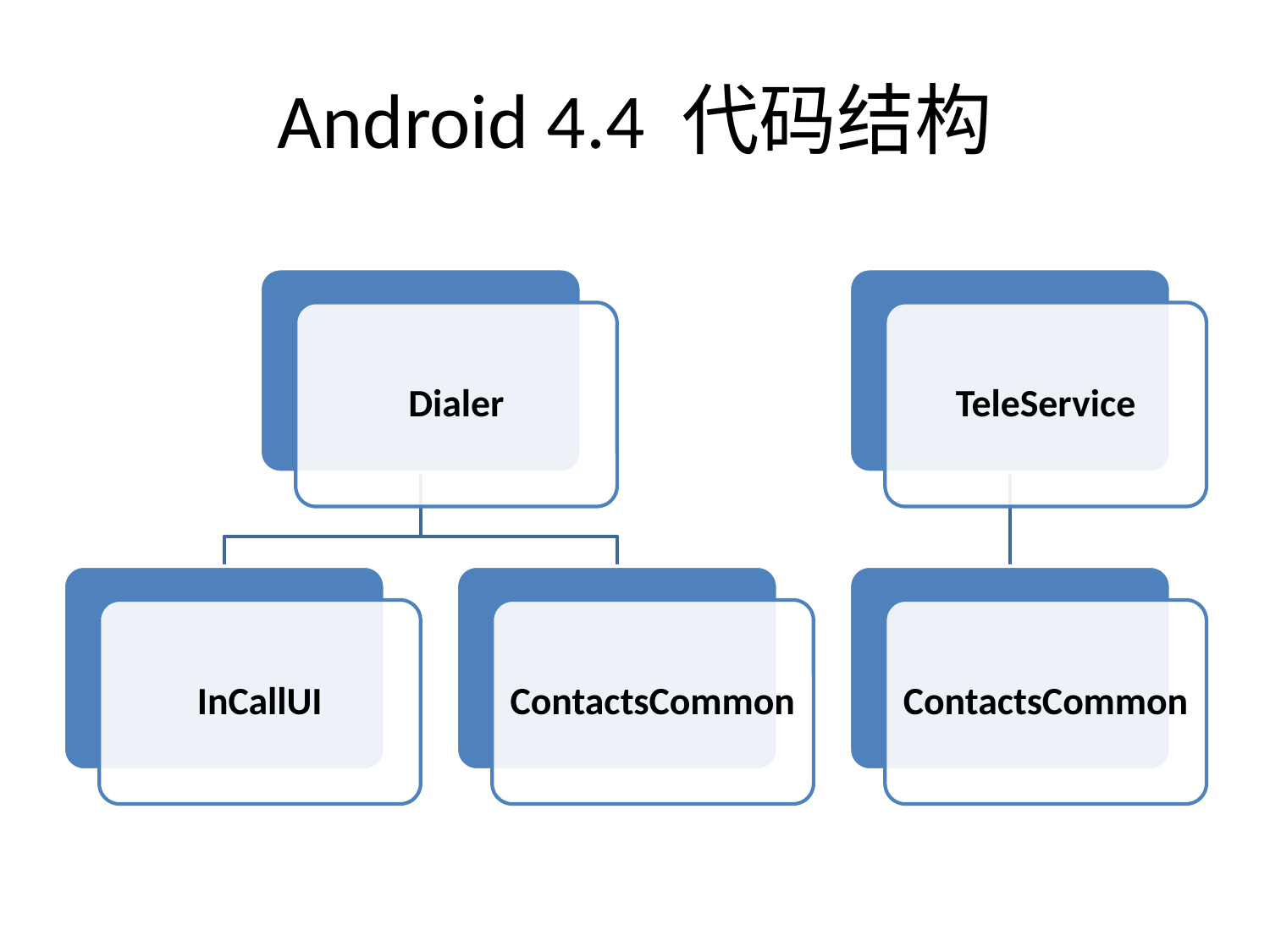

# Android 4.4 代码结构
Dialer
InCallUI
ContactsCommon
TeleService
ContactsCommon